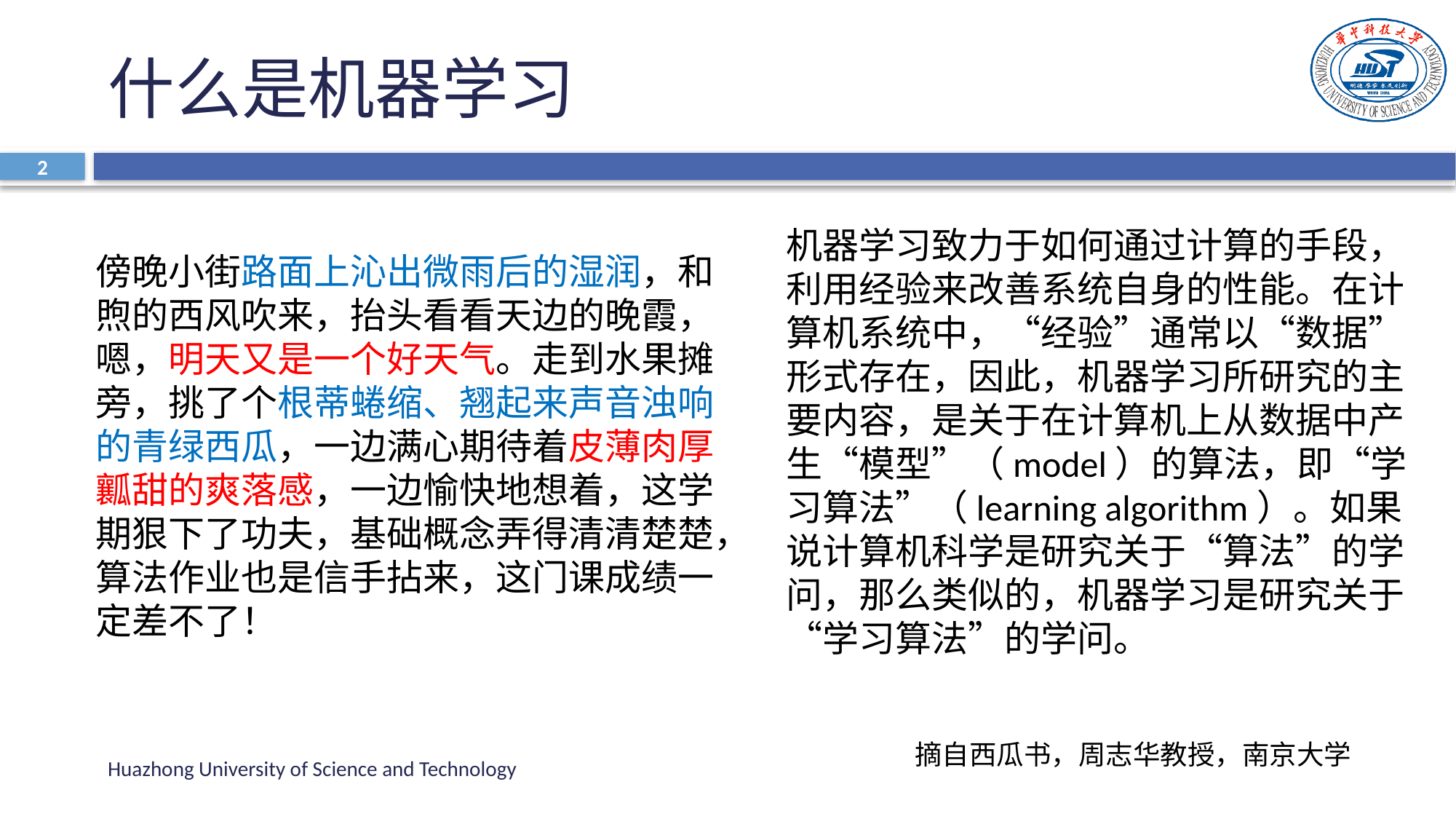

# 什么是机器学习
2
机器学习致力于如何通过计算的手段，利用经验来改善系统自身的性能。在计算机系统中，“经验”通常以“数据”形式存在，因此，机器学习所研究的主要内容，是关于在计算机上从数据中产生“模型”（model）的算法，即“学习算法”（learning algorithm）。如果说计算机科学是研究关于“算法”的学问，那么类似的，机器学习是研究关于“学习算法”的学问。
傍晚小街路面上沁出微雨后的湿润，和煦的西风吹来，抬头看看天边的晚霞，嗯，明天又是一个好天气。走到水果摊旁，挑了个根蒂蜷缩、翘起来声音浊响的青绿西瓜，一边满心期待着皮薄肉厚瓤甜的爽落感，一边愉快地想着，这学期狠下了功夫，基础概念弄得清清楚楚，算法作业也是信手拈来，这门课成绩一定差不了！
摘自西瓜书，周志华教授，南京大学
Huazhong University of Science and Technology